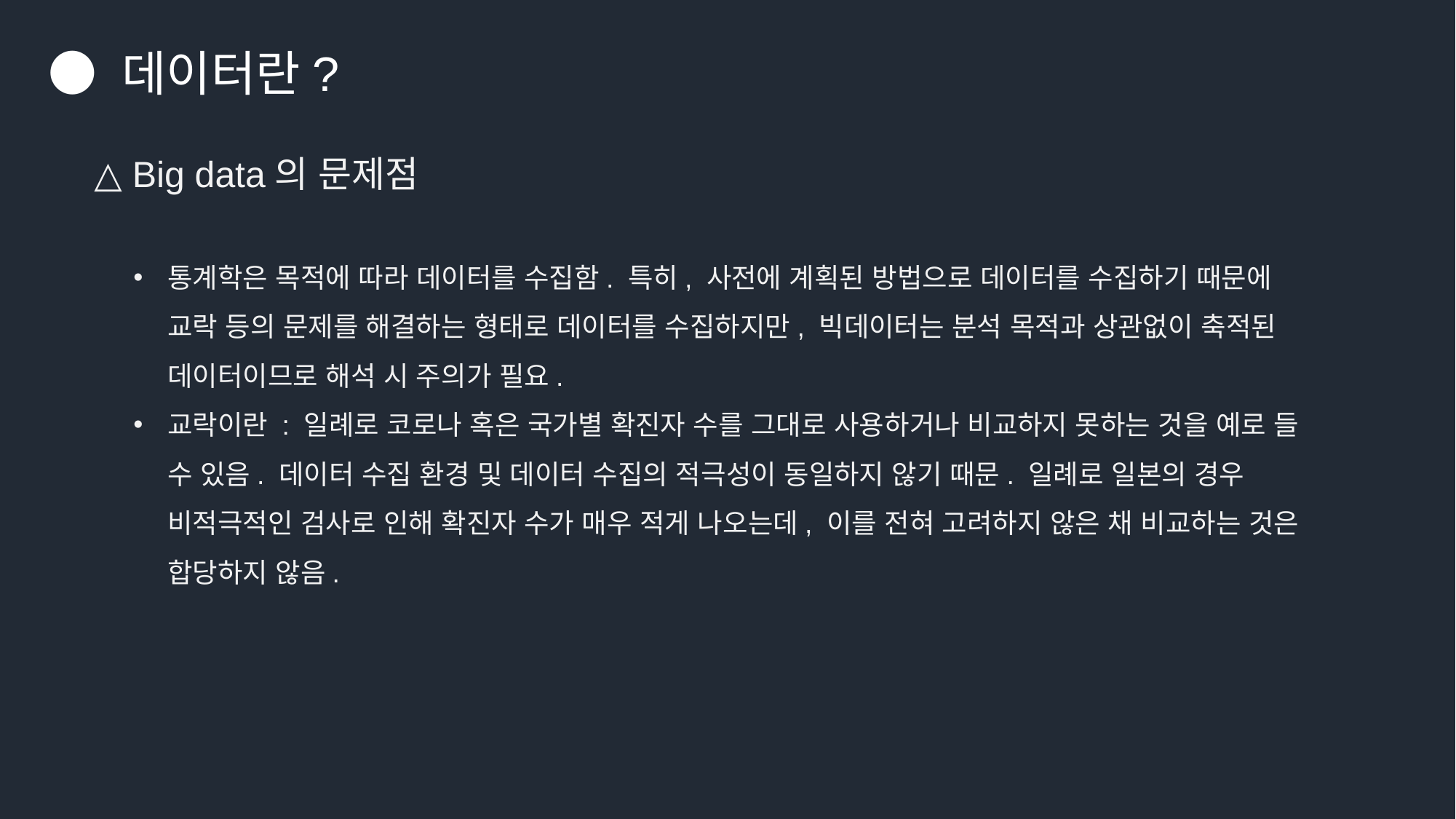

● 데이터란?
△ Big data의 문제점
통계학은 목적에 따라 데이터를 수집함. 특히, 사전에 계획된 방법으로 데이터를 수집하기 때문에 교락 등의 문제를 해결하는 형태로 데이터를 수집하지만, 빅데이터는 분석 목적과 상관없이 축적된 데이터이므로 해석 시 주의가 필요.
교락이란 : 일례로 코로나 혹은 국가별 확진자 수를 그대로 사용하거나 비교하지 못하는 것을 예로 들 수 있음. 데이터 수집 환경 및 데이터 수집의 적극성이 동일하지 않기 때문. 일례로 일본의 경우 비적극적인 검사로 인해 확진자 수가 매우 적게 나오는데, 이를 전혀 고려하지 않은 채 비교하는 것은 합당하지 않음.